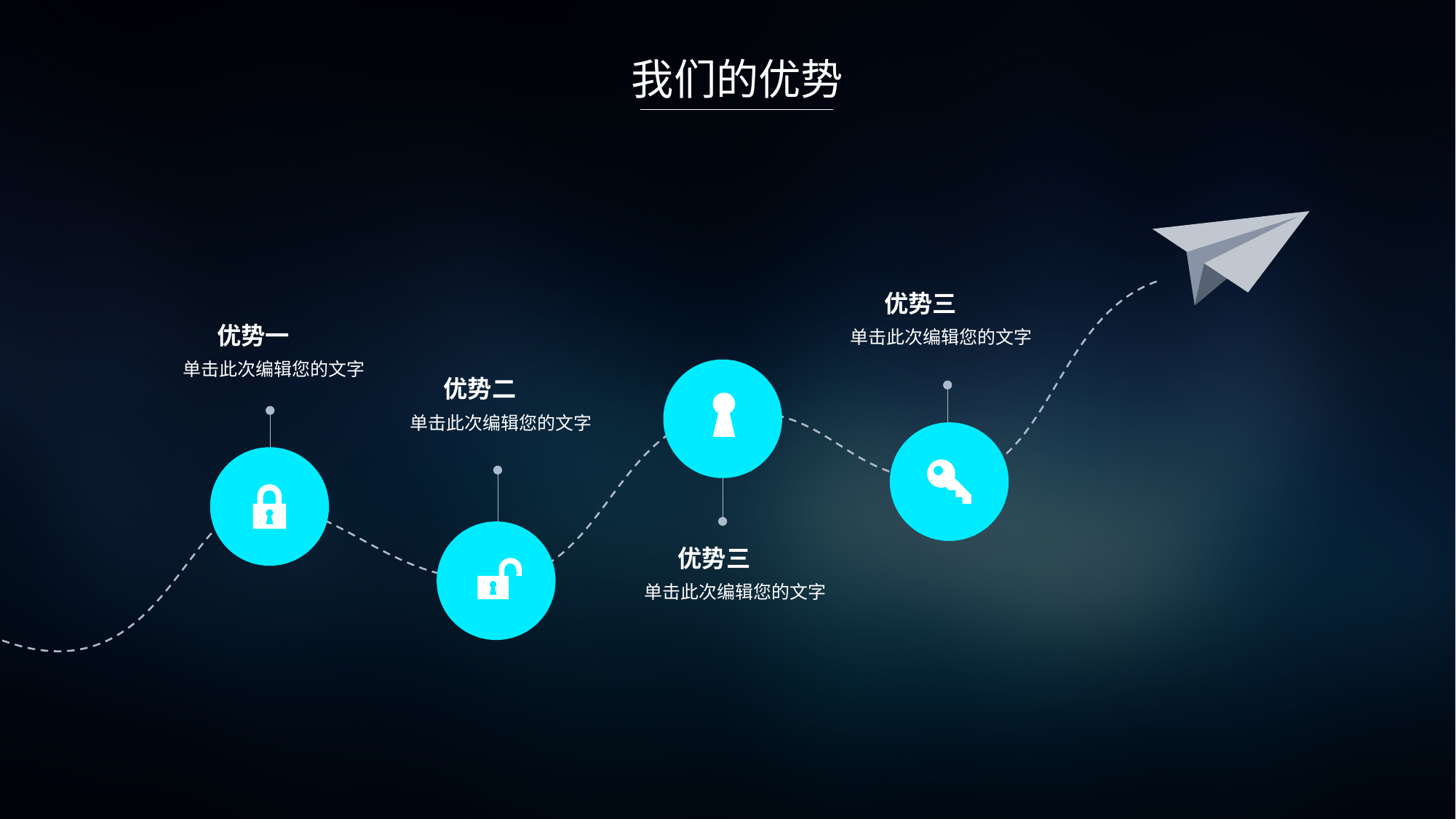

我们的优势

优势三
优势一
单击此次编辑您的文字
单击此次编辑您的文字

优势二

单击此次编辑您的文字

优势三

单击此次编辑您的文字